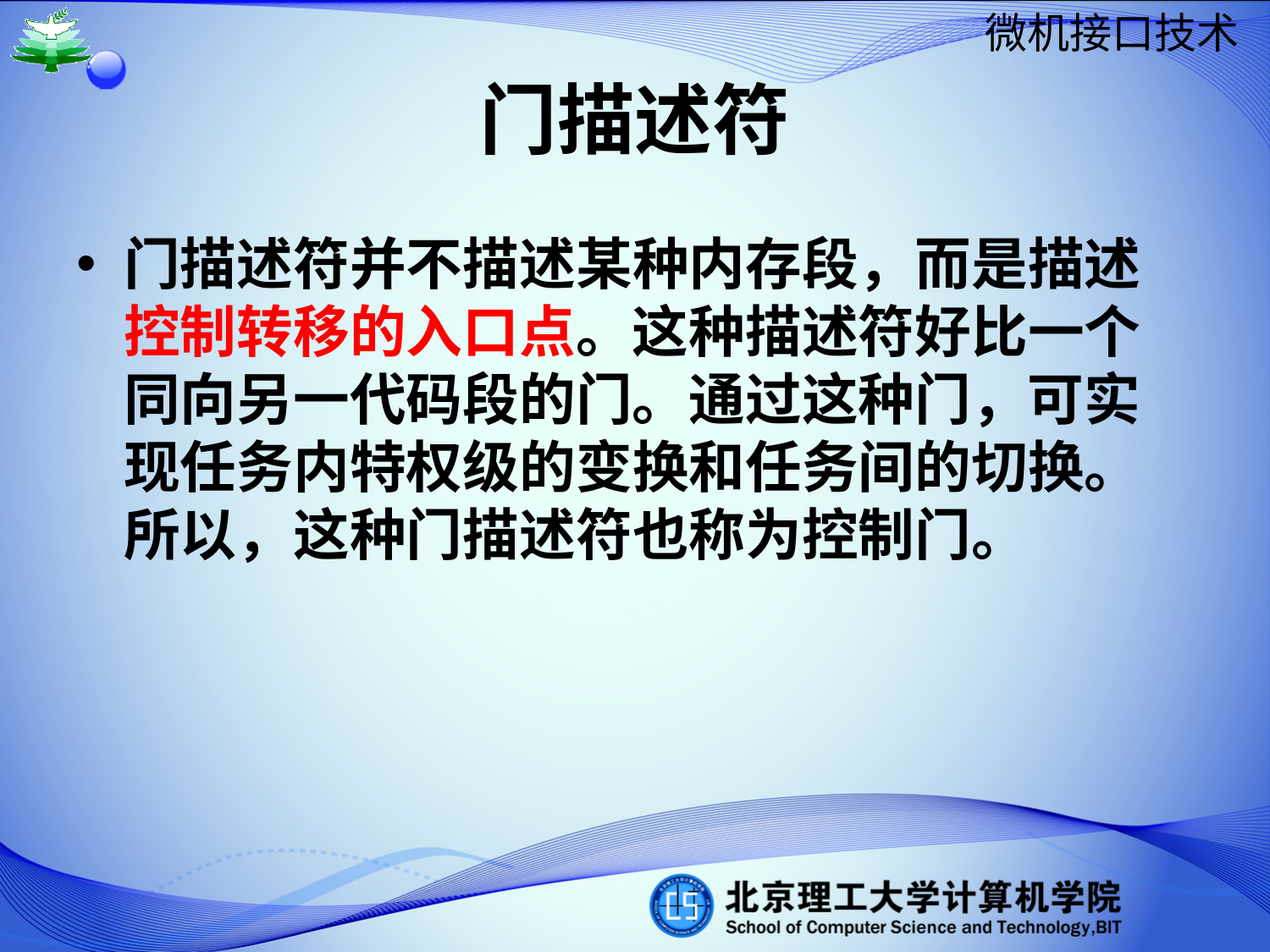

# 门描述符
门描述符并不描述某种内存段，而是描述控制转移的入口点。这种描述符好比一个同向另一代码段的门。通过这种门，可实现任务内特权级的变换和任务间的切换。所以，这种门描述符也称为控制门。